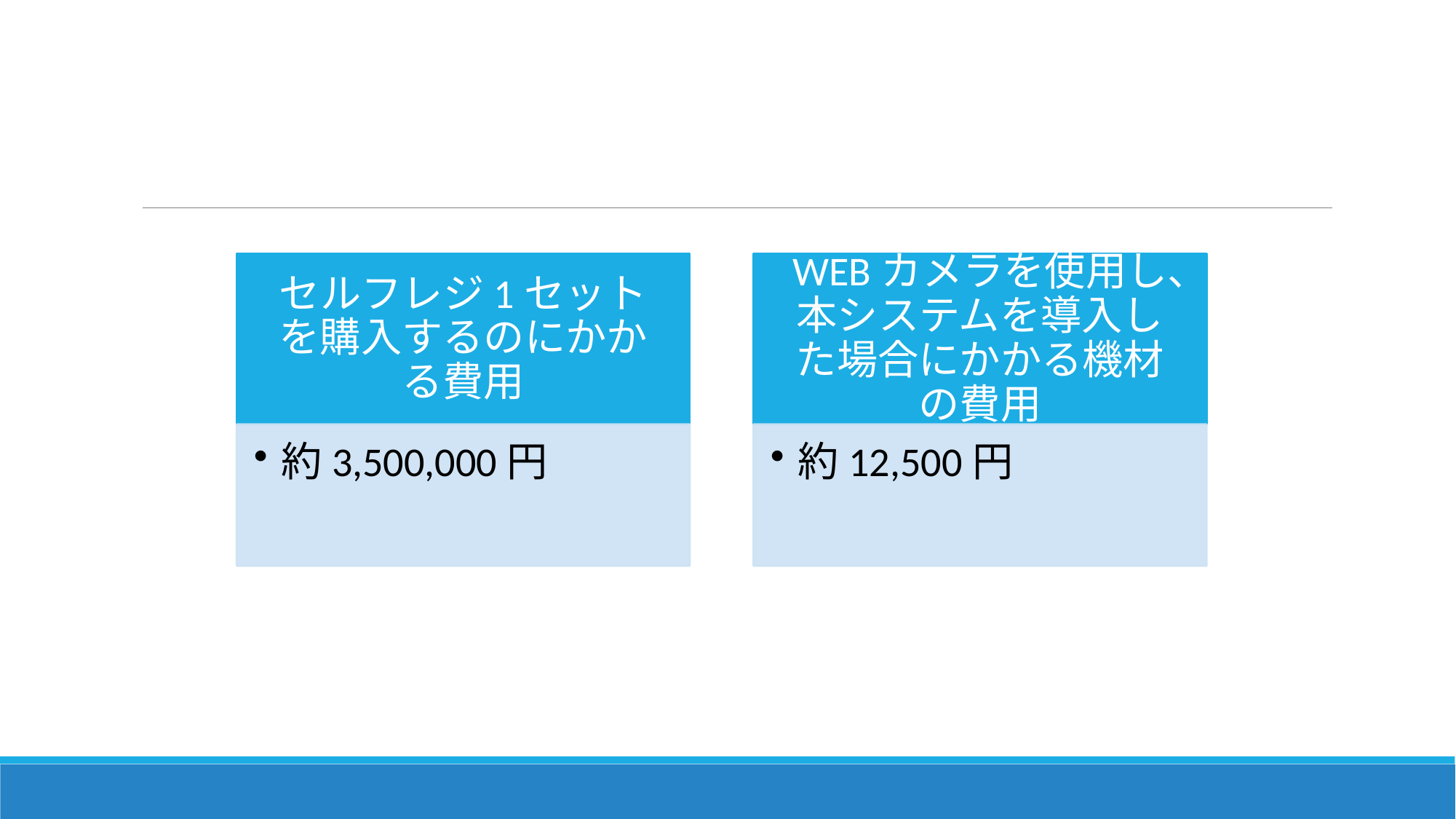

セルフレジ1セットを購入するのにかかる費用
約3,500,000円
WEBカメラを使用し、本システムを導入した場合にかかる機材の費用
約12,500円